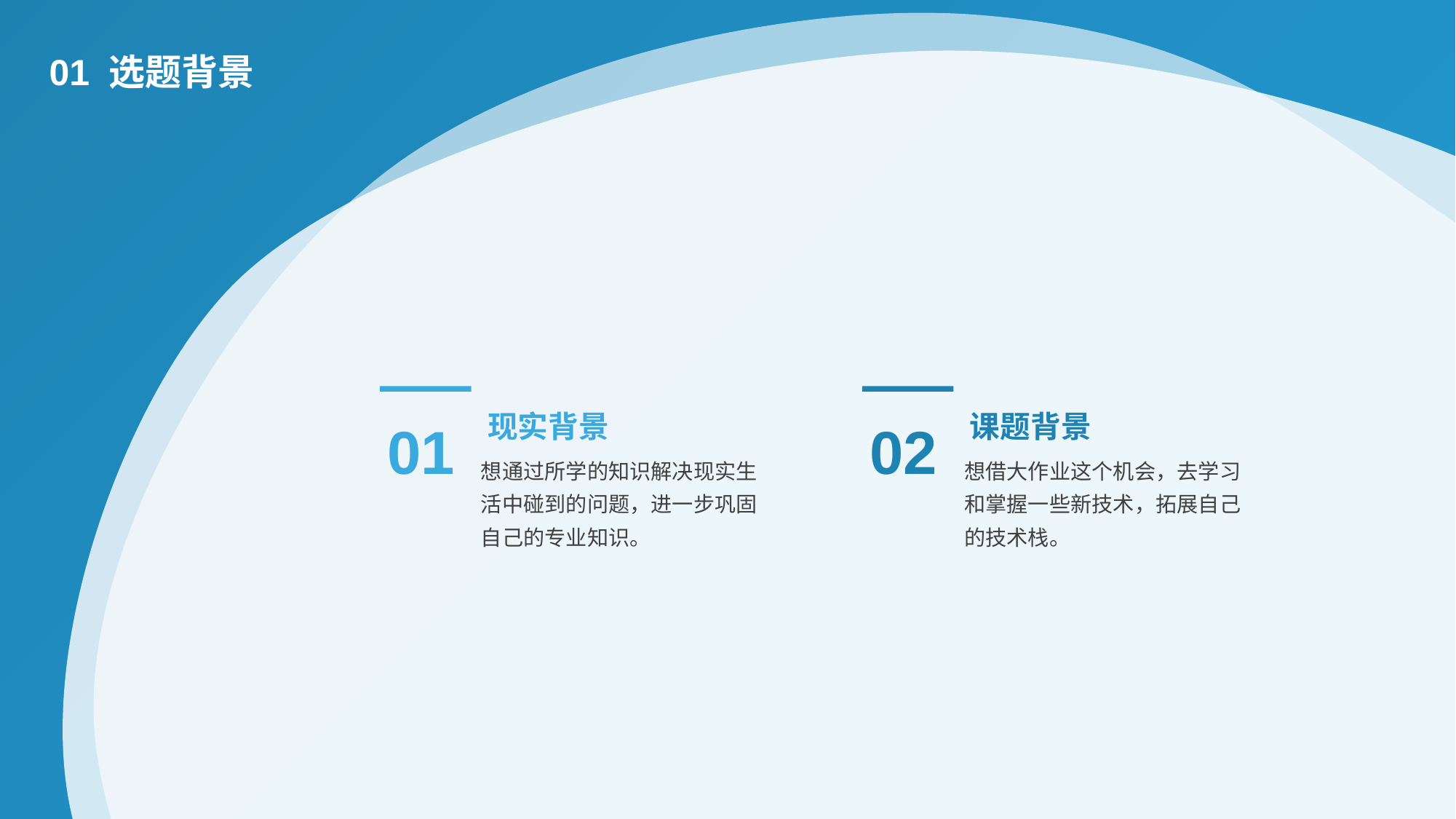

01 选题背景
01

02

现实背景
课题背景
想通过所学的知识解决现实生活中碰到的问题，进一步巩固自己的专业知识。
想借大作业这个机会，去学习和掌握一些新技术，拓展自己的技术栈。